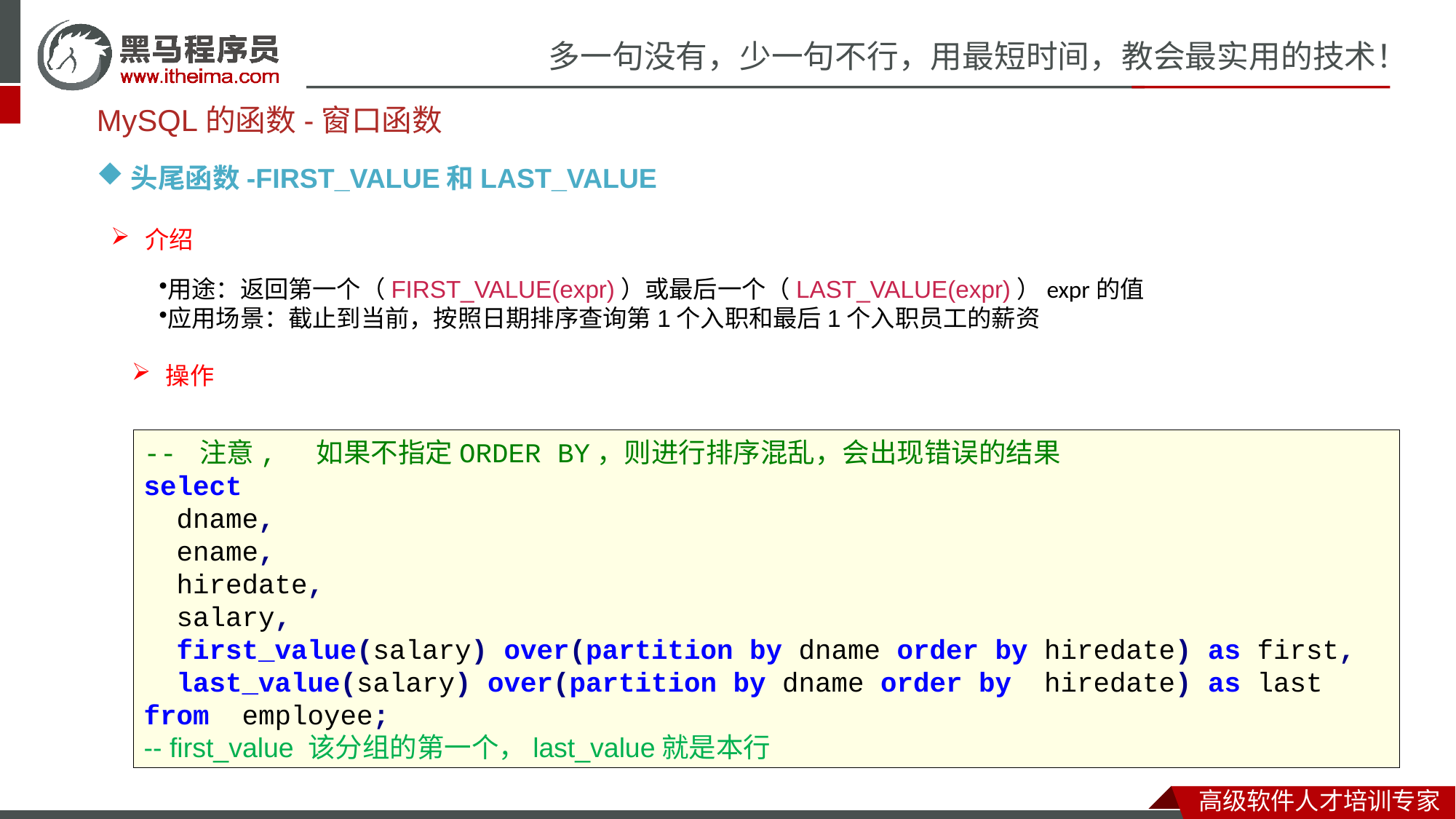

MySQL的函数-窗口函数
头尾函数-FIRST_VALUE和LAST_VALUE
介绍
用途：返回第一个（FIRST_VALUE(expr)）或最后一个（LAST_VALUE(expr)）expr的值
应用场景：截止到当前，按照日期排序查询第1个入职和最后1个入职员工的薪资
操作
-- 注意,  如果不指定ORDER BY，则进行排序混乱，会出现错误的结果
select
  dname,
  ename,
  hiredate,
  salary,
  first_value(salary) over(partition by dname order by hiredate) as first,
  last_value(salary) over(partition by dname order by  hiredate) as last
from  employee;
-- first_value 该分组的第一个，last_value就是本行